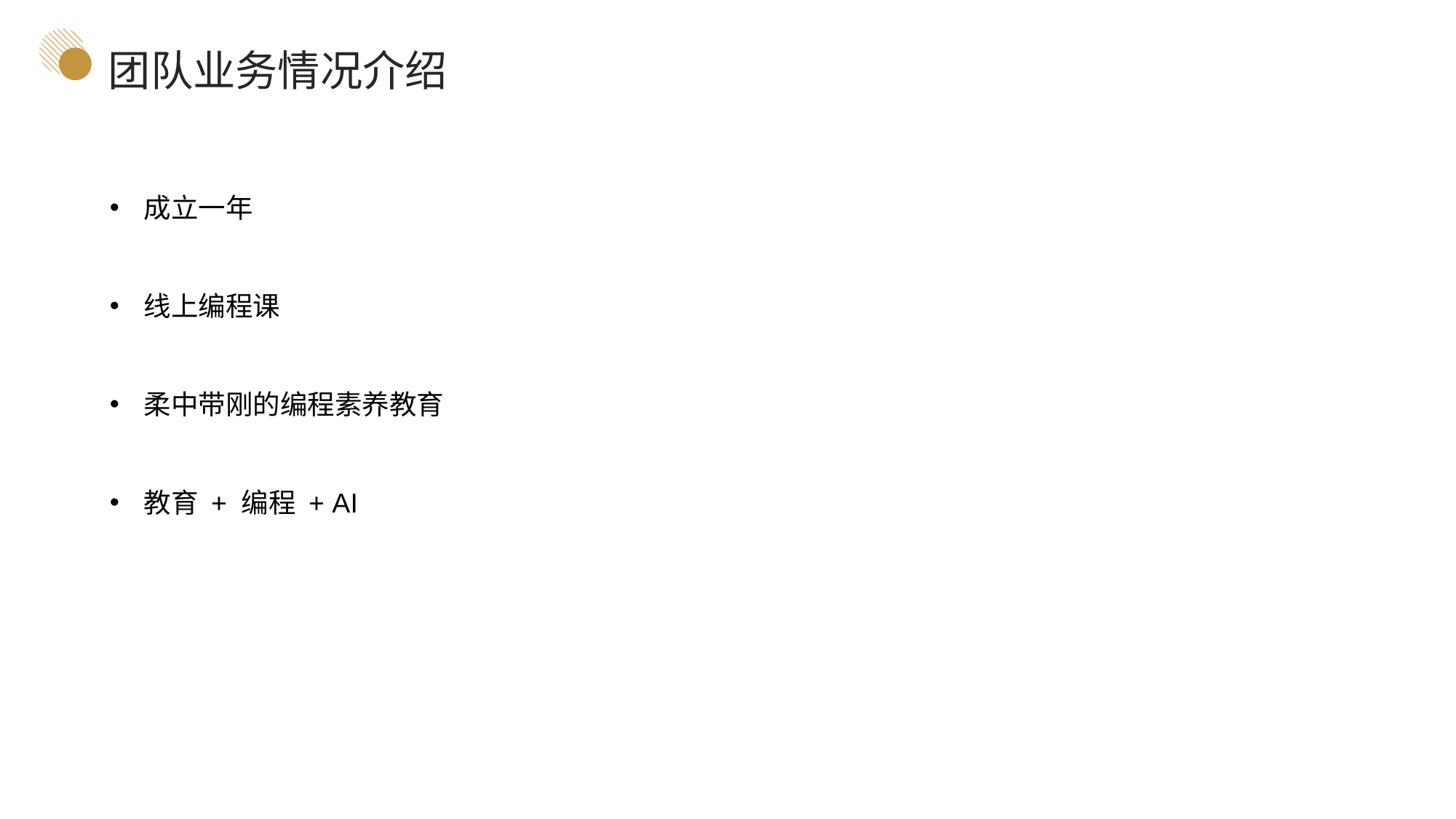

团队业务情况介绍

成立一年

线上编程课

柔中带刚的编程素养教育

教育 + 编程 + AI